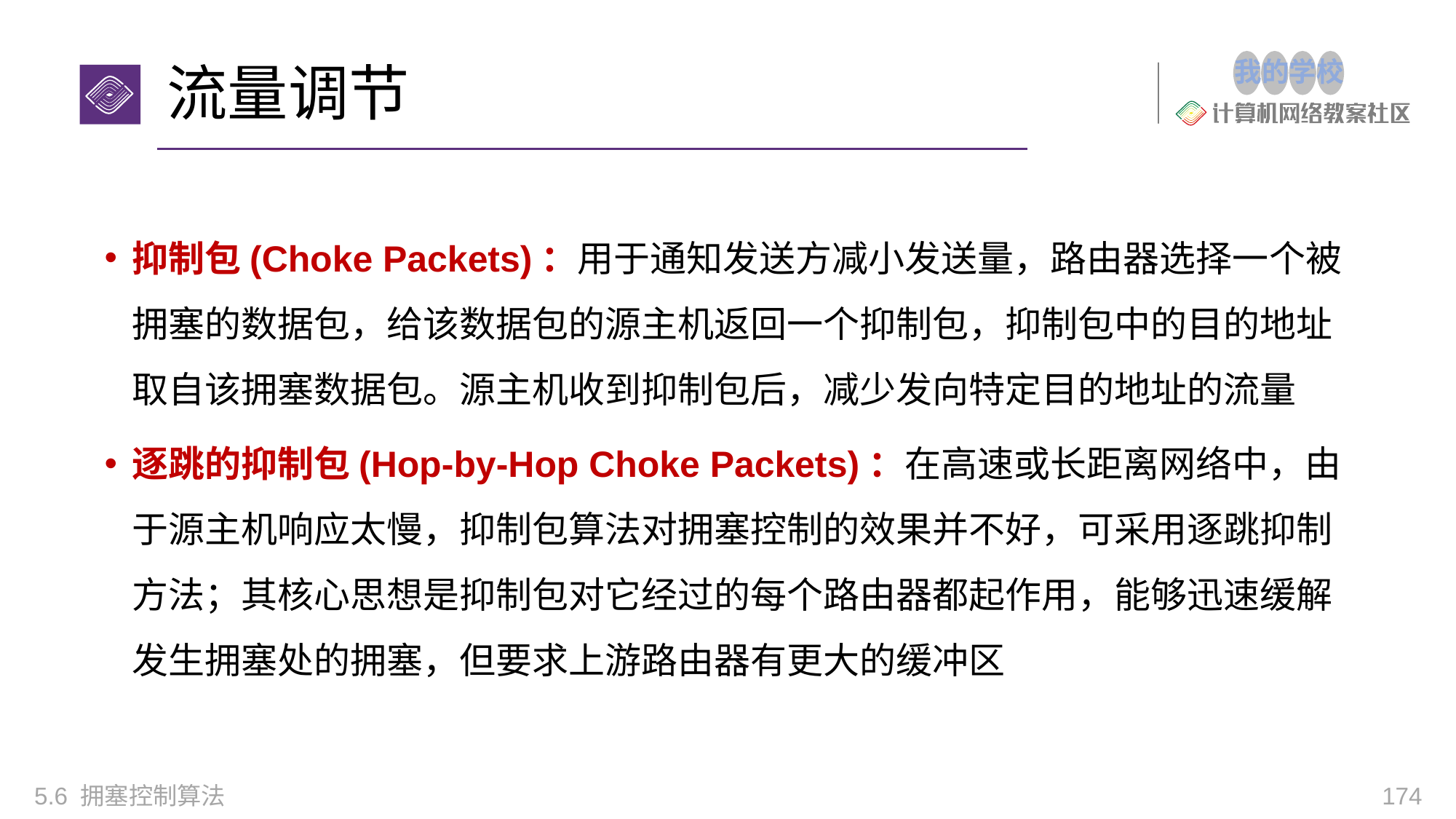

# 流量调节

抑制包(Choke Packets)：用于通知发送方减小发送量，路由器选择一个被拥塞的数据包，给该数据包的源主机返回一个抑制包，抑制包中的目的地址取自该拥塞数据包。源主机收到抑制包后，减少发向特定目的地址的流量
逐跳的抑制包(Hop-by-Hop Choke Packets)：在高速或长距离网络中，由于源主机响应太慢，抑制包算法对拥塞控制的效果并不好，可采用逐跳抑制方法；其核心思想是抑制包对它经过的每个路由器都起作用，能够迅速缓解发生拥塞处的拥塞，但要求上游路由器有更大的缓冲区
5.6 拥塞控制算法
174